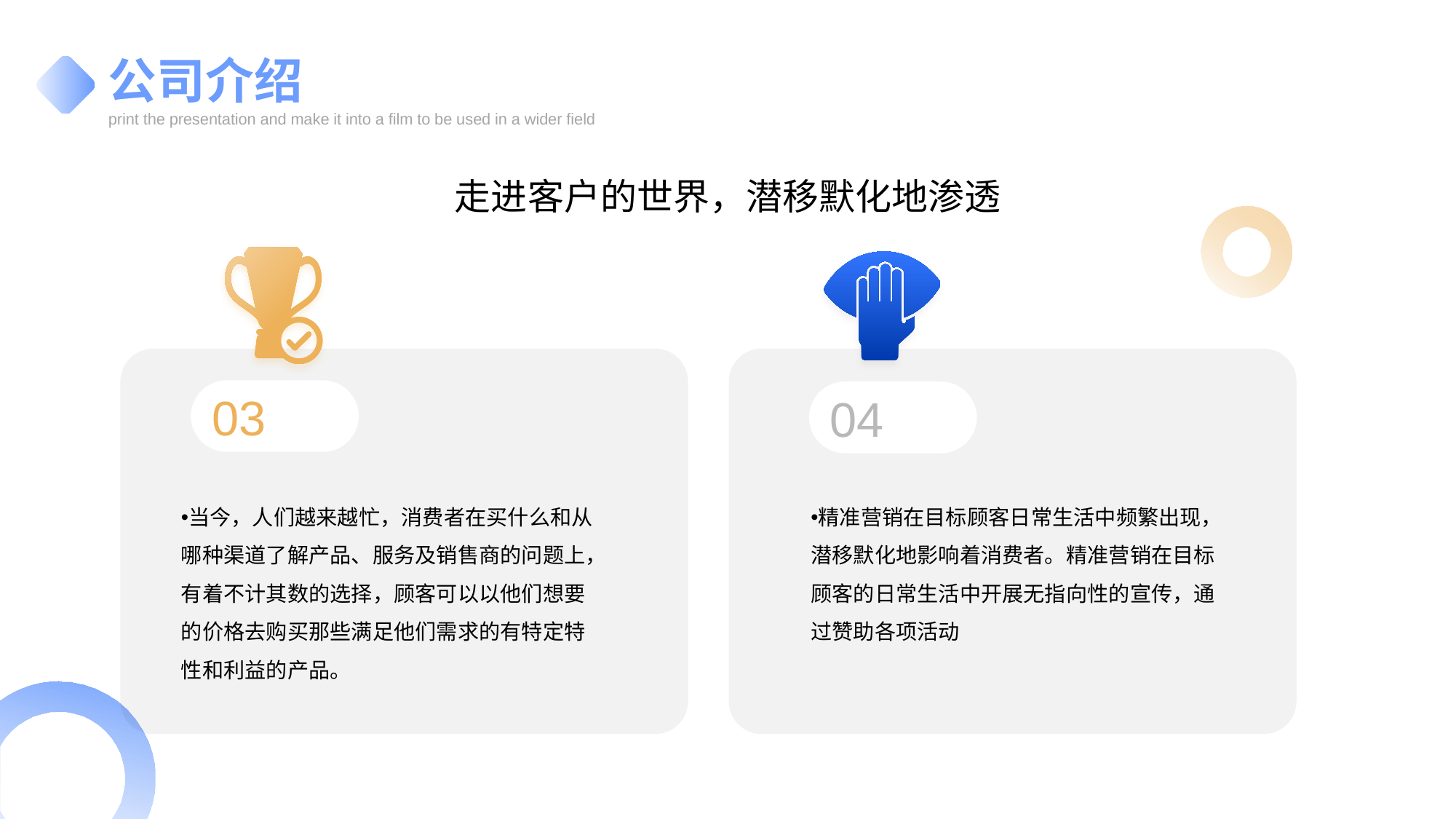

公司介绍
print the presentation and make it into a film to be used in a wider field
走进客户的世界，潜移默化地渗透

03

04
当今，人们越来越忙，消费者在买什么和从哪种渠道了解产品、服务及销售商的问题上，有着不计其数的选择，顾客可以以他们想要的价格去购买那些满足他们需求的有特定特性和利益的产品。
精准营销在目标顾客日常生活中频繁出现，潜移默化地影响着消费者。精准营销在目标顾客的日常生活中开展无指向性的宣传，通过赞助各项活动